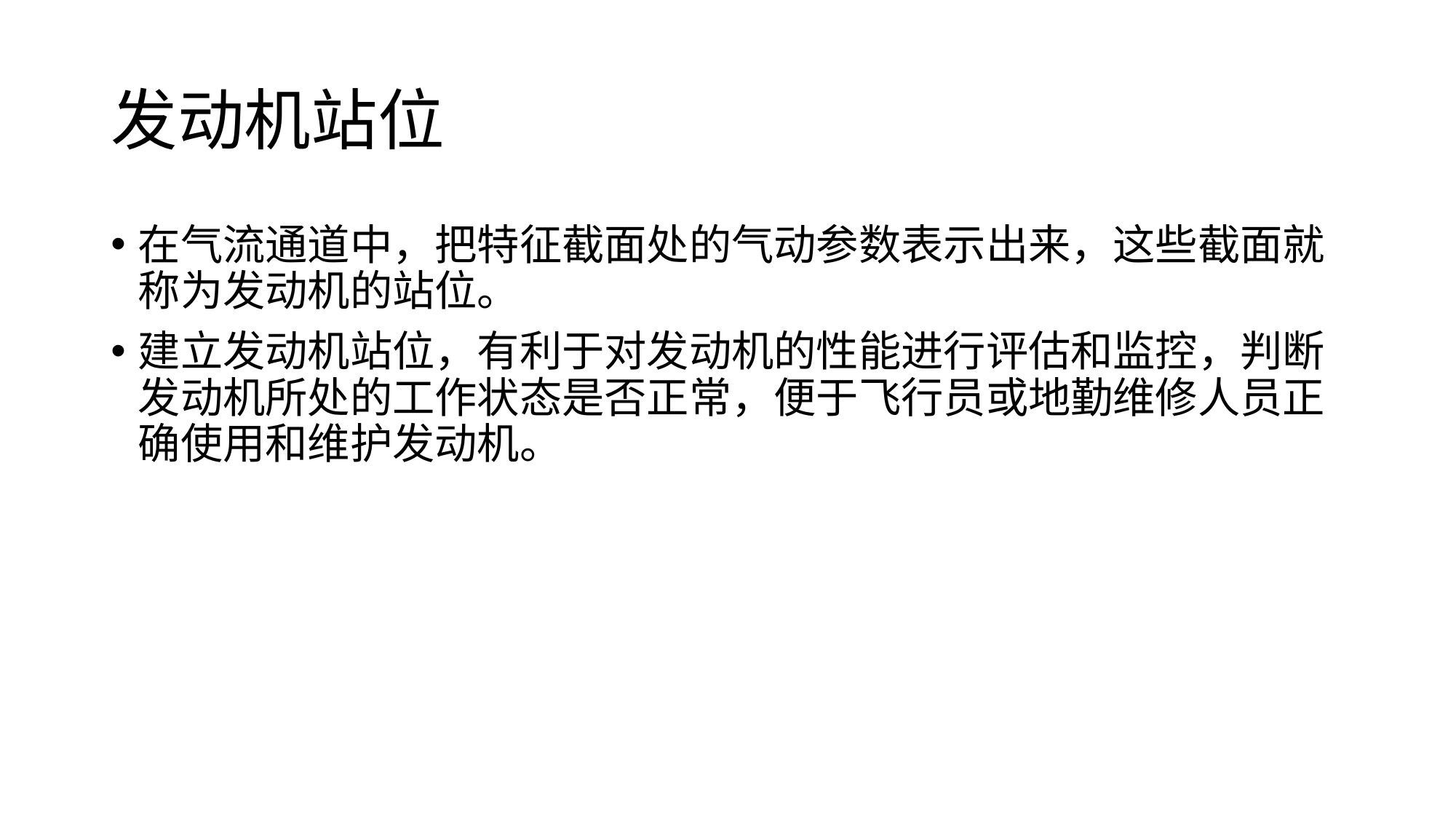

# 发动机站位
在气流通道中，把特征截面处的气动参数表示出来，这些截面就称为发动机的站位。
建立发动机站位，有利于对发动机的性能进行评估和监控，判断发动机所处的工作状态是否正常，便于飞行员或地勤维修人员正确使用和维护发动机。